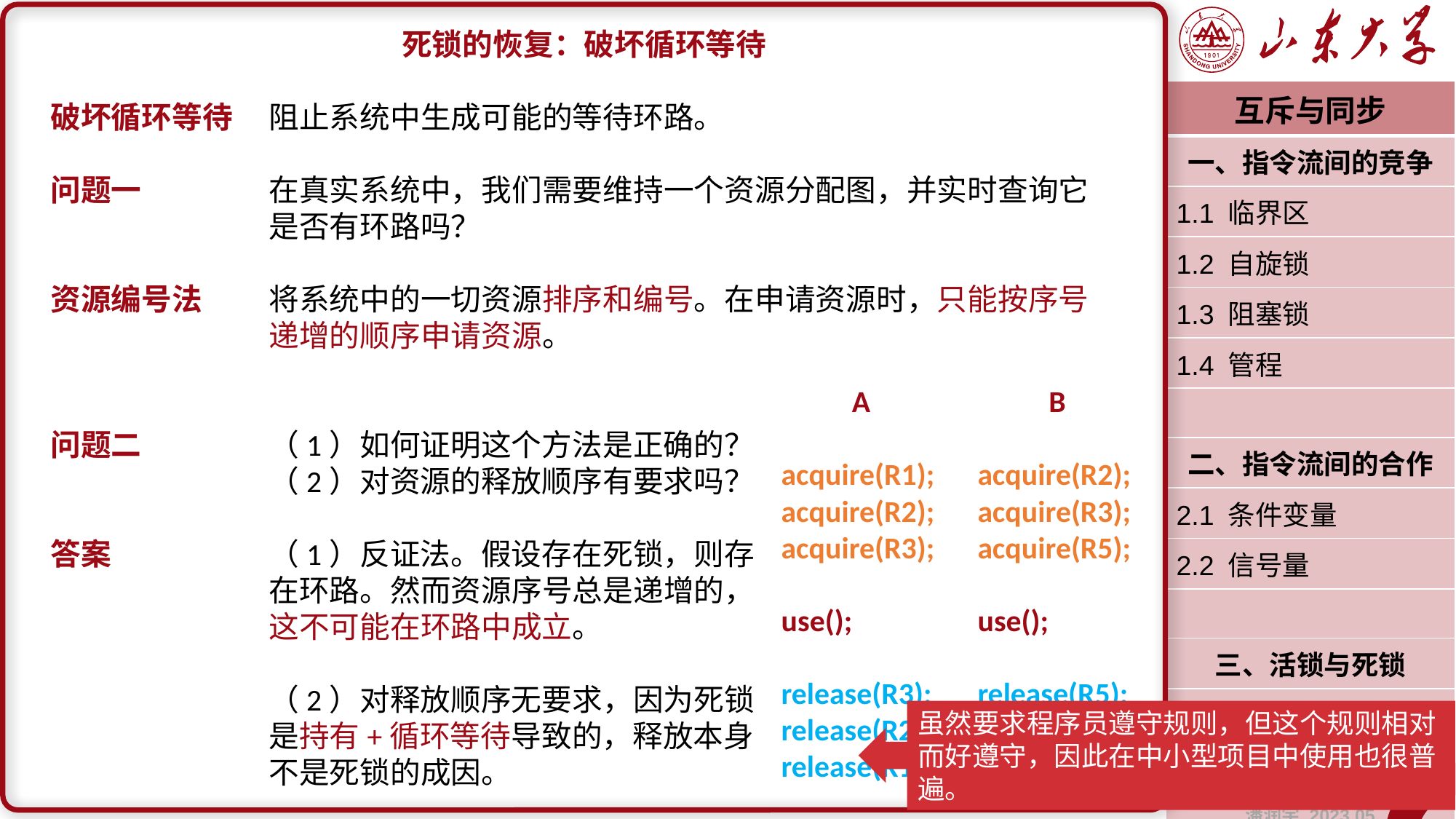

死锁的恢复：破坏循环等待

破坏循环等待	阻止系统中生成可能的等待环路。

问题一		在真实系统中，我们需要维持一个资源分配图，并实时查询它		是否有环路吗？

资源编号法	将系统中的一切资源排序和编号。在申请资源时，只能按序号		递增的顺序申请资源。

问题二		（1）如何证明这个方法是正确的？
		（2）对资源的释放顺序有要求吗？

答案		（1）反证法。假设存在死锁，则存
		在环路。然而资源序号总是递增的，
		这不可能在环路中成立。

		（2）对释放顺序无要求，因为死锁
		是持有+循环等待导致的，释放本身
		不是死锁的成因。
| 互斥与同步 |
| --- |
| 一、指令流间的竞争 |
| 1.1 临界区 |
| 1.2 自旋锁 |
| 1.3 阻塞锁 |
| 1.4 管程 |
|  |
| 二、指令流间的合作 |
| 2.1 条件变量 |
| 2.2 信号量 |
|  |
| 三、活锁与死锁 |
| 3.1 预防与避免 |
| 3.2 检测与恢复 |
| 潘润宇 2023.05 |
A

acquire(R1);
acquire(R2);
acquire(R3);

use();

release(R3);
release(R2);
release(R1);

B

acquire(R2);
acquire(R3);
acquire(R5);

use();

release(R5);
release(R3);
release(R2);

虽然要求程序员遵守规则，但这个规则相对而好遵守，因此在中小型项目中使用也很普遍。